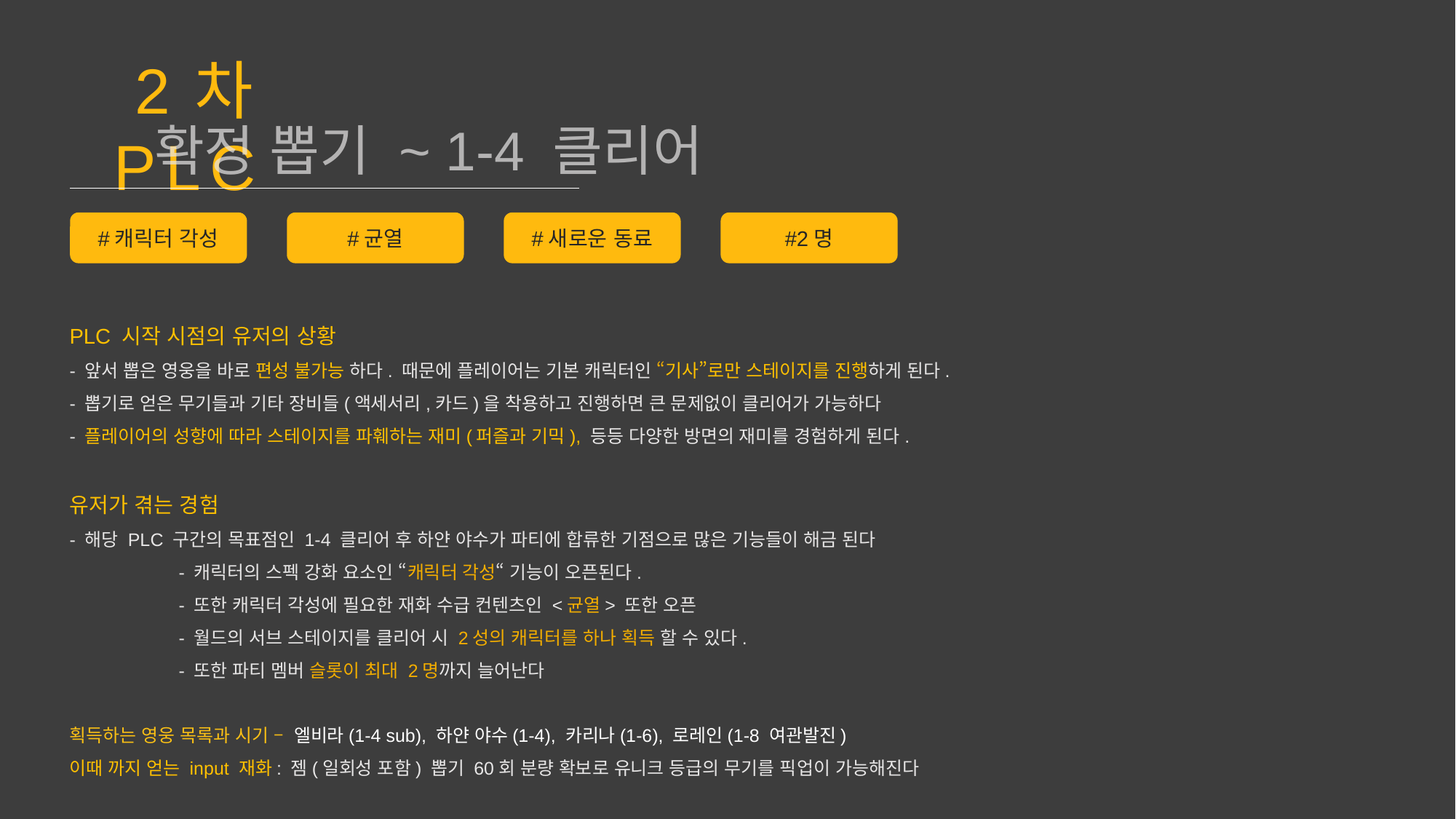

2차 PLC
확정 뽑기 ~ 1-4 클리어
#캐릭터 각성
#균열
#새로운 동료
#2명
PLC 시작 시점의 유저의 상황
- 앞서 뽑은 영웅을 바로 편성 불가능 하다. 때문에 플레이어는 기본 캐릭터인 “기사”로만 스테이지를 진행하게 된다.
- 뽑기로 얻은 무기들과 기타 장비들(액세서리,카드)을 착용하고 진행하면 큰 문제없이 클리어가 가능하다
- 플레이어의 성향에 따라 스테이지를 파훼하는 재미(퍼즐과 기믹), 등등 다양한 방면의 재미를 경험하게 된다.

유저가 겪는 경험
- 해당 PLC 구간의 목표점인 1-4 클리어 후 하얀 야수가 파티에 합류한 기점으로 많은 기능들이 해금 된다
	- 캐릭터의 스펙 강화 요소인 “캐릭터 각성“ 기능이 오픈된다.
	- 또한 캐릭터 각성에 필요한 재화 수급 컨텐츠인 <균열> 또한 오픈
	- 월드의 서브 스테이지를 클리어 시 2성의 캐릭터를 하나 획득 할 수 있다.
	- 또한 파티 멤버 슬롯이 최대 2명까지 늘어난다

획득하는 영웅 목록과 시기 –  엘비라(1-4 sub), 하얀 야수(1-4), 카리나(1-6), 로레인(1-8 여관발진)
이때 까지 얻는 input 재화: 젬(일회성 포함) 뽑기 60회 분량 확보로 유니크 등급의 무기를 픽업이 가능해진다